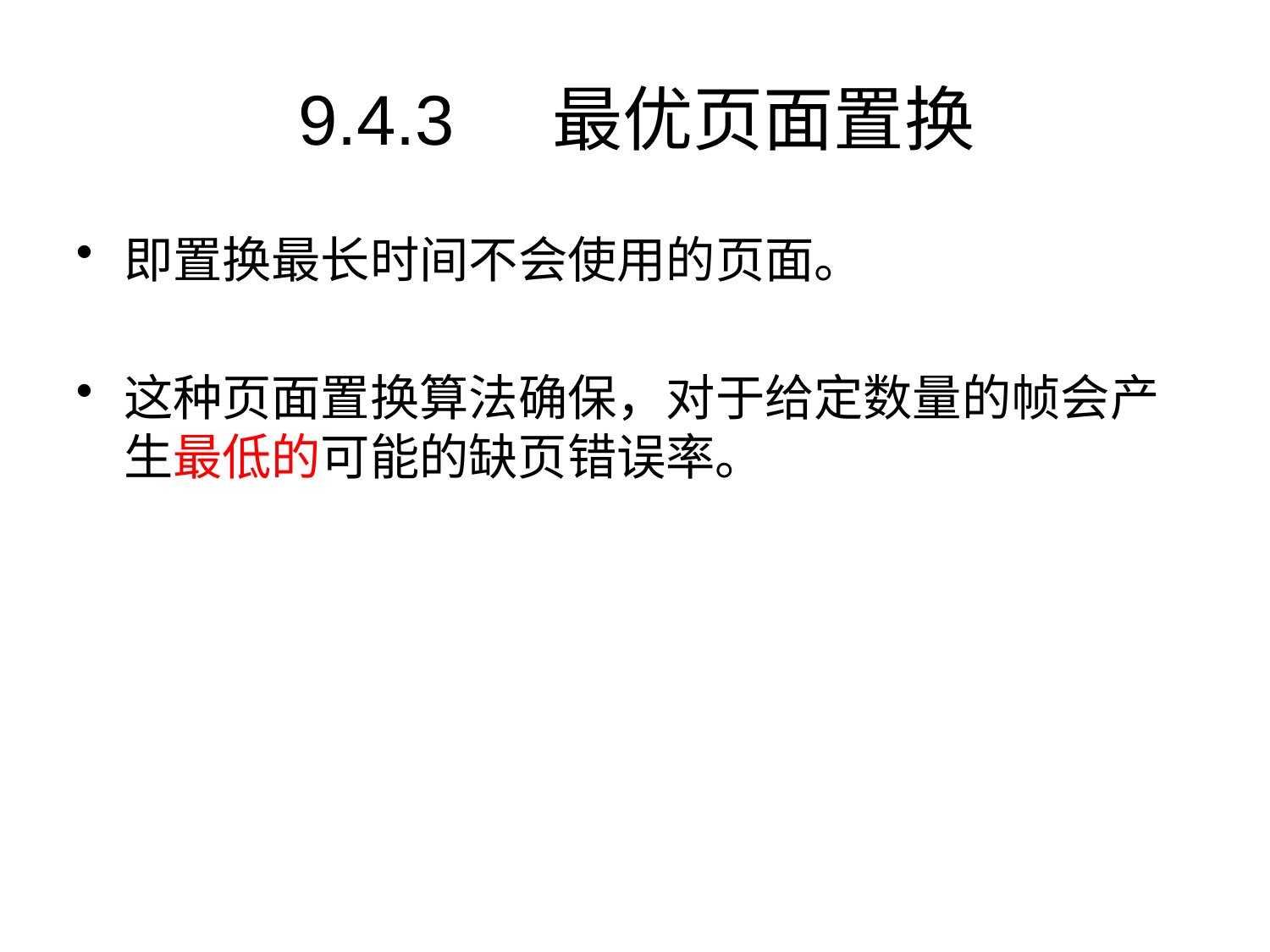

# 9.4.3	最优页面置换
即置换最长时间不会使用的页面。

这种页面置换算法确保，对于给定数量的帧会产生最低的可能的缺页错误率。